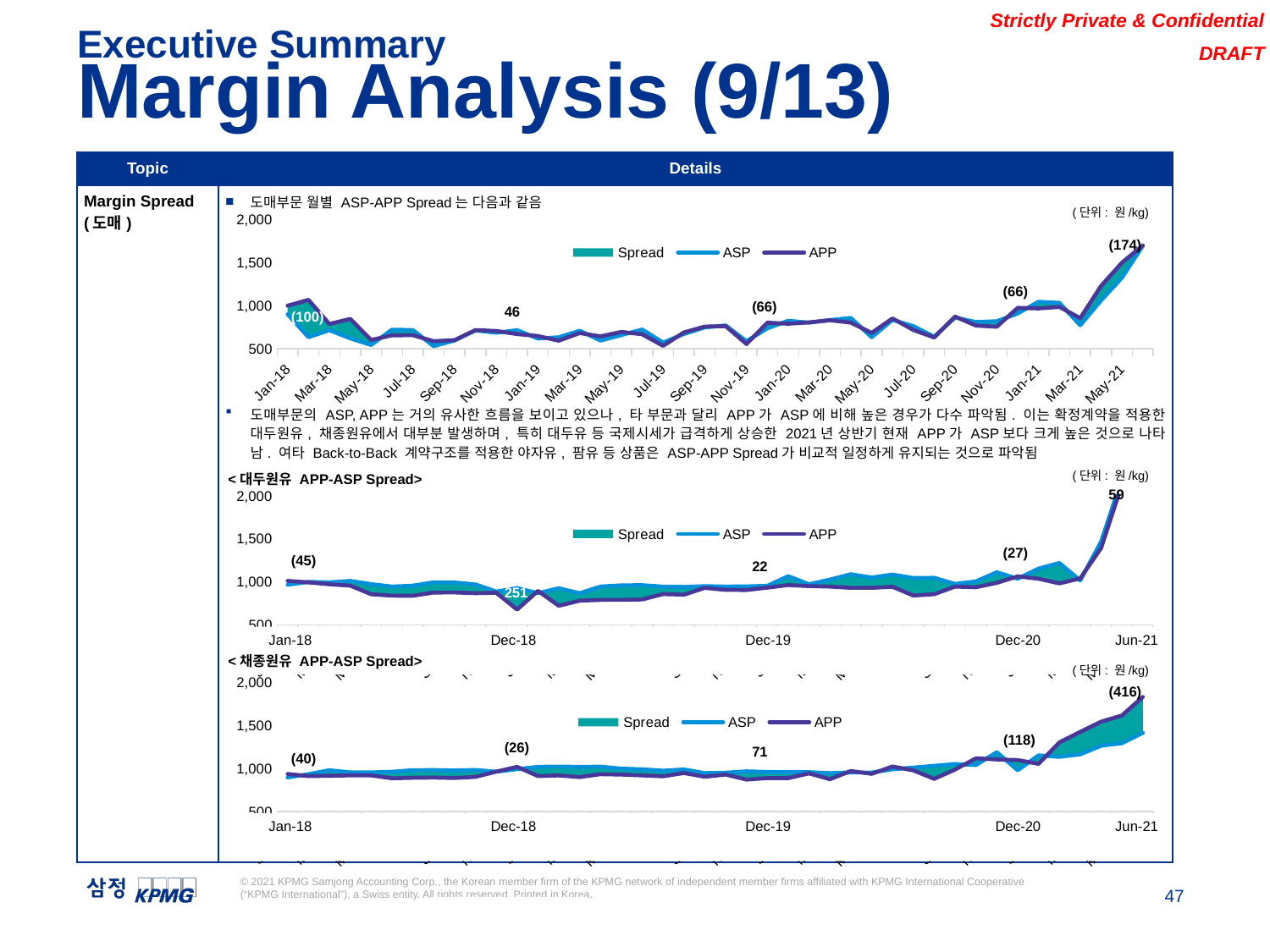

Executive Summary
Margin Analysis (9/13)
| Topic | Details |
| --- | --- |
| Margin Spread (도매) | 도매부문 월별 ASP-APP Spread는 다음과 같음 도매부문의 ASP, APP는 거의 유사한 흐름을 보이고 있으나, 타 부문과 달리 APP가 ASP에 비해 높은 경우가 다수 파악됨. 이는 확정계약을 적용한 대두원유, 채종원유에서 대부분 발생하며, 특히 대두유 등 국제시세가 급격하게 상승한 2021년 상반기 현재 APP가 ASP보다 크게 높은 것으로 나타남. 여타 Back-to-Back 계약구조를 적용한 야자유, 팜유 등 상품은 ASP-APP Spread가 비교적 일정하게 유지되는 것으로 파악됨 |
(단위: 원/kg)

### Chart

| Category | Hidden Base | Spread | ASP | APP |
|---|---|---|---|---|
| 43101 | 1000.95032638011 | -99.56501369840657 | 901.3853126817035 | 1000.95032638011 |
| 43132 | 1068.9042454127052 | -433.9318249813799 | 634.9724204313253 | 1068.9042454127052 |
| 43160 | 789.0892350867116 | -72.45253941095302 | 716.6366956757586 | 789.0892350867116 |
| 43191 | 848.2618314306031 | -226.6510664049938 | 621.6107650256093 | 848.2618314306031 |
| 43221 | 602.415160156745 | -57.629022739375046 | 544.7861374173699 | 602.415160156745 |
| 43252 | 656.6171319640688 | 65.96971966164244 | 722.5868516257112 | 656.6171319640688 |
| 43282 | 658.4770213720797 | 59.508826824344965 | 717.9858481964246 | 658.4770213720797 |
| 43313 | 589.1005524187374 | -57.77119118157077 | 531.3293612371666 | 589.1005524187374 |
| 43344 | 601.1270561767805 | -4.393372835214109 | 596.7336833415663 | 601.1270561767805 |
| 43374 | 717.5549551258109 | -3.657722144320246 | 713.8972329814907 | 717.5549551258109 |
| 43405 | 707.5337604194173 | -20.62650758326629 | 686.907252836151 | 707.5337604194173 |
| 43435 | 671.0572465415437 | 45.73727081125014 | 716.7945173527938 | 671.0572465415437 |
| 43466 | 648.7476037419785 | -29.39086792923058 | 619.356735812748 | 648.7476037419785 |
| 43497 | 594.1126443505233 | 40.34540269114211 | 634.4580470416654 | 594.1126443505233 |
| 43525 | 682.781234937193 | 27.60402831243823 | 710.3852632496312 | 682.781234937193 |
| 43556 | 644.9054093964601 | -48.78706012259306 | 596.118349273867 | 644.9054093964601 |
| 43586 | 696.7430732915675 | -36.26334806564171 | 660.4797252259258 | 696.7430732915675 |
| 43617 | 668.524318423977 | 55.74707387380522 | 724.2713922977822 | 668.524318423977 |
| 43647 | 534.6070775166124 | 37.82560706053437 | 572.4326845771468 | 534.6070775166124 |
| 43678 | 691.1354281178611 | -18.11968544395154 | 673.0157426739096 | 691.1354281178611 |
| 43709 | 759.1308939284152 | -10.28948460287404 | 748.8414093255411 | 759.1308939284152 |
| 43739 | 763.8637513585096 | 8.614136783759704 | 772.4778881422693 | 763.8637513585096 |
| 43770 | 555.9595229233068 | 32.64524721264786 | 588.6047701359547 | 555.9595229233068 |
| 43800 | 804.238800030509 | -65.70602711258732 | 738.5327729179216 | 804.238800030509 |
| 43831 | 791.7806778823564 | 34.3124678607677 | 826.0931457431241 | 791.7806778823564 |
| 43862 | 807.759420527917 | -3.291634234998469 | 804.4677862929185 | 807.759420527917 |
| 43891 | 832.1991043166846 | 2.851584682047246 | 835.0506889987319 | 832.1991043166846 |
| 43922 | 804.7004786486066 | 54.10188551913359 | 858.8023641677402 | 804.7004786486066 |
| 43952 | 685.0673170861274 | -50.482380134800565 | 634.5849369513269 | 685.0673170861274 |
| 43983 | 853.6457746020699 | -17.163542592021145 | 836.4822320100487 | 853.6457746020699 |
| 44013 | 718.9446126998575 | 44.861187342857875 | 763.8058000427154 | 718.9446126998575 |
| 44044 | 631.5749899932373 | 9.86967268404851 | 641.4446626772858 | 631.5749899932373 |
| 44075 | 875.190214077577 | -11.591941381705055 | 863.598272695872 | 875.190214077577 |
| 44105 | 770.4154295389507 | 41.02520778816017 | 811.4406373271108 | 770.4154295389507 |
| 44136 | 756.6553371660726 | 64.13008722806808 | 820.7854243941407 | 756.6553371660726 |
| 44166 | 976.5071542492503 | -65.86885161744374 | 910.6383026318066 | 976.5071542492503 |
| 44197 | 969.1283726253048 | 77.14391073631054 | 1046.2722833616153 | 969.1283726253048 |
| 44228 | 987.2961891730345 | 47.127092678290865 | 1034.4232818513253 | 987.2961891730345 |
| 44256 | 856.746510098319 | -82.90764201771731 | 773.8388680806017 | 856.746510098319 |
| 44287 | 1230.8034307834068 | -167.68787842976303 | 1063.1155523536438 | 1230.8034307834068 |
| 44317 | 1500.4851999610617 | -173.7125072301983 | 1326.7726927308634 | 1500.4851999610617 |
| 44348 | 1700.6290567573058 | -4.21210319335637 | 1696.4169535639494 | 1700.6290567573058 |
(174)
(66)
(66)
46
(100)
(단위: 원/kg)
<대두원유 APP-ASP Spread>
59

### Chart

| Category | Hidden Base | Spread | ASP | APP |
|---|---|---|---|---|
| 43101 | 1011.7351945070045 | -44.86249915409451 | 966.87269535291 | 1011.7351945070045 |
| 43132 | 994.2030114174403 | 5.79698858255972 | 1000.0 | 994.2030114174403 |
| 43160 | 972.0443812865497 | 22.791182214068158 | 994.8355635006178 | 972.0443812865497 |
| 43191 | 956.3804720670391 | 54.93193805481667 | 1011.3124101218558 | 956.3804720670391 |
| 43221 | 856.8302776 | 116.98498324821787 | 973.8152608482179 | 856.8302776 |
| 43252 | 840.9175511111112 | 105.0467776025722 | 945.9643287136834 | 840.9175511111112 |
| 43282 | 839.1284107692308 | 117.61446908851394 | 956.7428798577447 | 839.1284107692308 |
| 43313 | 876.41953 | 119.2928360730283 | 995.7123660730283 | 876.41953 |
| 43344 | 877.560074600746 | 115.68677594589917 | 993.2468505466452 | 877.560074600746 |
| 43374 | 869.0805420776227 | 101.5897725598602 | 970.6703146374829 | 869.0805420776227 |
| 43405 | 874.5575655588276 | 13.697640671342583 | 888.2552062301702 | 874.5575655588276 |
| 43435 | 677.6213755372507 | 250.62409240125123 | 928.245467938502 | 677.6213755372507 |
| 43466 | 895.960944138237 | -26.095416869946234 | 869.8655272682907 | 895.960944138237 |
| 43497 | 722.5860276595745 | 203.58989775315308 | 926.1759254127276 | 722.5860276595745 |
| 43525 | 781.8064837096636 | 86.56107977381168 | 868.3675634834752 | 781.8064837096636 |
| 43556 | 791.3791133578432 | 154.6527552451637 | 946.0318686030068 | 791.3791133578432 |
| 43586 | 791.3791133578432 | 168.62088664215685 | 960.0 | 791.3791133578432 |
| 43617 | 796.5332531718569 | 165.78576523305105 | 962.319018404908 | 796.5332531718569 |
| 43647 | 858.38762 | 86.53254684672572 | 944.9201668467257 | 858.38762 |
| 43678 | 851.3764025559105 | 90.09184741155673 | 941.4682499674673 | 851.3764025559105 |
| 43709 | 930.5138680204207 | 20.45395693987598 | 950.9678249602966 | 930.5138680204207 |
| 43739 | 907.4358402975279 | 38.73104224816916 | 946.166882545697 | 907.4358402975279 |
| 43770 | 905.9982410745847 | 42.03541321519879 | 948.0336542897835 | 905.9982410745847 |
| 43800 | 933.1501449357671 | 21.73537503622515 | 954.8855199719923 | 933.1501449357671 |
| 43831 | 963.6265405589638 | 102.74345111406365 | 1066.3699916730275 | 963.6265405589638 |
| 43862 | 951.1965658263306 | 21.56706774924112 | 972.7636335755717 | 951.1965658263306 |
| 43891 | 945.5244670829226 | 81.14209801991603 | 1026.6665651028386 | 945.5244670829226 |
| 43922 | 930.9686812236426 | 157.83811804154686 | 1088.8067992651895 | 930.9686812236426 |
| 43952 | 930.9686812236426 | 119.43857639408577 | 1050.4072576177284 | 930.9686812236426 |
| 43983 | 943.2998265 | 141.9662494635253 | 1085.2660759635253 | 943.2998265 |
| 44013 | 841.5945228571428 | 203.6111967214298 | 1045.2057195785726 | 841.5945228571428 |
| 44044 | 857.2564109739084 | 190.64358902609172 | 1047.9 | 857.2564109739084 |
| 44075 | 945.4173054089284 | 30.99104266817369 | 976.4083480771021 | 945.4173054089284 |
| 44105 | 937.8226368626789 | 68.52293578649642 | 1006.3455726491753 | 937.8226368626789 |
| 44136 | 988.9111521997459 | 122.9457209592581 | 1111.856873159004 | 988.9111521997459 |
| 44166 | 1064.1197886746988 | -26.6401517202587 | 1037.4796369544401 | 1064.1197886746988 |
| 44197 | 1036.8667093548388 | 116.92732738595168 | 1153.7940367407905 | 1036.8667093548388 |
| 44228 | 982.6320758810757 | 236.7868159680745 | 1219.4188918491502 | 982.6320758810757 |
| 44256 | 1040.8265837453214 | -23.871787529271387 | 1016.95479621605 | 1040.8265837453214 |
| 44287 | 1392.5996380915867 | 74.95765105921987 | 1467.5572891508066 | 1392.5996380915867 |
| 44317 | 2130.6446730547977 | 69.35532694520225 | 2200.0 | 2130.6446730547977 |
| 44348 | 2140.951979041566 | 59.04802095843388 | 2200.0 | 2140.951979041566 |

(27)
(45)
22
256
197
251
135
168
Jan-18
Dec-18
Dec-19
Dec-20
Jun-21

<채종원유 APP-ASP Spread>
(단위: 원/kg)

### Chart

| Category | Hidden Base | Spread | ASP | APP |
|---|---|---|---|---|
| 43101 | 935.4541873333276 | -39.81488928663373 | 895.6392980466939 | 935.4541873333276 |
| 43132 | 911.3446951406655 | 22.741276570765876 | 934.0859717114314 | 911.3446951406655 |
| 43160 | 914.8085534594151 | 64.12869850406287 | 978.9372519634779 | 914.8085534594151 |
| 43191 | 919.233886 | 35.012236613485356 | 954.2461226134853 | 919.233886 |
| 43221 | 919.3785606599581 | 35.02996156635629 | 954.4085222263144 | 919.3785606599581 |
| 43252 | 885.6396446180073 | 76.29873273120654 | 961.9383773492139 | 885.6396446180073 |
| 43282 | 891.665814178237 | 88.30041777036024 | 979.9662319485973 | 891.665814178237 |
| 43313 | 894.3293422222222 | 86.50679377628705 | 980.8361359985092 | 894.3293422222222 |
| 43344 | 889.3530893333333 | 87.79046032780548 | 977.1435496611388 | 889.3530893333333 |
| 43374 | 901.9536228563138 | 80.41198241447603 | 982.3656052707898 | 901.9536228563138 |
| 43405 | 963.0277117705311 | -0.40230447184728746 | 962.6254072986839 | 963.0277117705311 |
| 43435 | 1018.4623358251729 | -26.410039493009663 | 992.0522963321632 | 1018.4623358251729 |
| 43466 | 911.5375764823241 | 106.82957243608723 | 1018.3671489184113 | 911.5375764823241 |
| 43497 | 918.6868133971292 | 103.47972407221289 | 1022.1665374693421 | 918.6868133971292 |
| 43525 | 899.6923088830544 | 118.62266695047367 | 1018.314975833528 | 899.6923088830544 |
| 43556 | 933.1542776702886 | 87.78879931957488 | 1020.9430769898635 | 933.1542776702886 |
| 43586 | 928.8336874900483 | 68.83580625743048 | 997.6694937474788 | 928.8336874900483 |
| 43617 | 919.4722451282051 | 70.65188387642718 | 990.1241290046323 | 919.4722451282051 |
| 43647 | 909.0706986666667 | 65.13916396272293 | 974.2098626293896 | 909.0706986666667 |
| 43678 | 946.6405534989578 | 42.023338363569565 | 988.6638918625274 | 946.6405534989578 |
| 43709 | 903.70218 | 41.66751938283892 | 945.3696993828389 | 903.70218 |
| 43739 | 929.4383207261475 | 21.0876386736428 | 950.5259593997903 | 929.4383207261475 |
| 43770 | 870.6950895221607 | 95.52273728106843 | 966.2178268032292 | 870.6950895221607 |
| 43800 | 888.1429462169936 | 71.49511766014007 | 959.6380638771336 | 888.1429462169936 |
| 43831 | 887.7458056016203 | 68.07589137216462 | 955.8216969737849 | 887.7458056016203 |
| 43862 | 942.696793814433 | 14.293268515862565 | 956.9900623302956 | 942.696793814433 |
| 43891 | 875.129695 | 70.31173588160277 | 945.4414308816027 | 875.129695 |
| 43922 | 969.6706584053625 | -15.96667414442868 | 953.7039842609338 | 969.6706584053625 |
| 43952 | 937.3564577342152 | 15.560508739318493 | 952.9169664735336 | 937.3564577342152 |
| 43983 | 1022.9870879678789 | -32.507067606463806 | 990.4800203614151 | 1022.9870879678789 |
| 44013 | 977.5487643962646 | 32.67354848936543 | 1010.22231288563 | 977.5487643962646 |
| 44044 | 879.6507771119216 | 151.4062939800424 | 1031.057071091964 | 879.6507771119216 |
| 44075 | 987.2475762473904 | 63.788670162912126 | 1051.0362464103025 | 987.2475762473904 |
| 44105 | 1117.9118433818157 | -77.62952858020162 | 1040.2823148016141 | 1117.9118433818157 |
| 44136 | 1104.71284 | 83.55872575989042 | 1188.2715657598903 | 1104.71284 |
| 44166 | 1097.3726952591574 | -118.09456851661139 | 979.278126742546 | 1097.3726952591574 |
| 44197 | 1053.4595337414596 | 98.0735099979338 | 1151.5330437393934 | 1053.4595337414596 |
| 44228 | 1302.107943798588 | -167.5476638829216 | 1134.5602799156663 | 1302.107943798588 |
| 44256 | 1423.957718411603 | -260.5651401608079 | 1163.3925782507952 | 1423.957718411603 |
| 44287 | 1543.0711453969595 | -279.4458893206804 | 1263.6252560762791 | 1543.0711453969595 |
| 44317 | 1614.99646537705 | -321.7469044274005 | 1293.2495609496495 | 1614.99646537705 |
| 44348 | 1829.71157818554 | -416.03317105243195 | 1413.678407133108 | 1829.71157818554 |
(416)

(118)
(26)
71
(40)
Jan-18
Dec-18
Dec-19
Dec-20
Jun-21